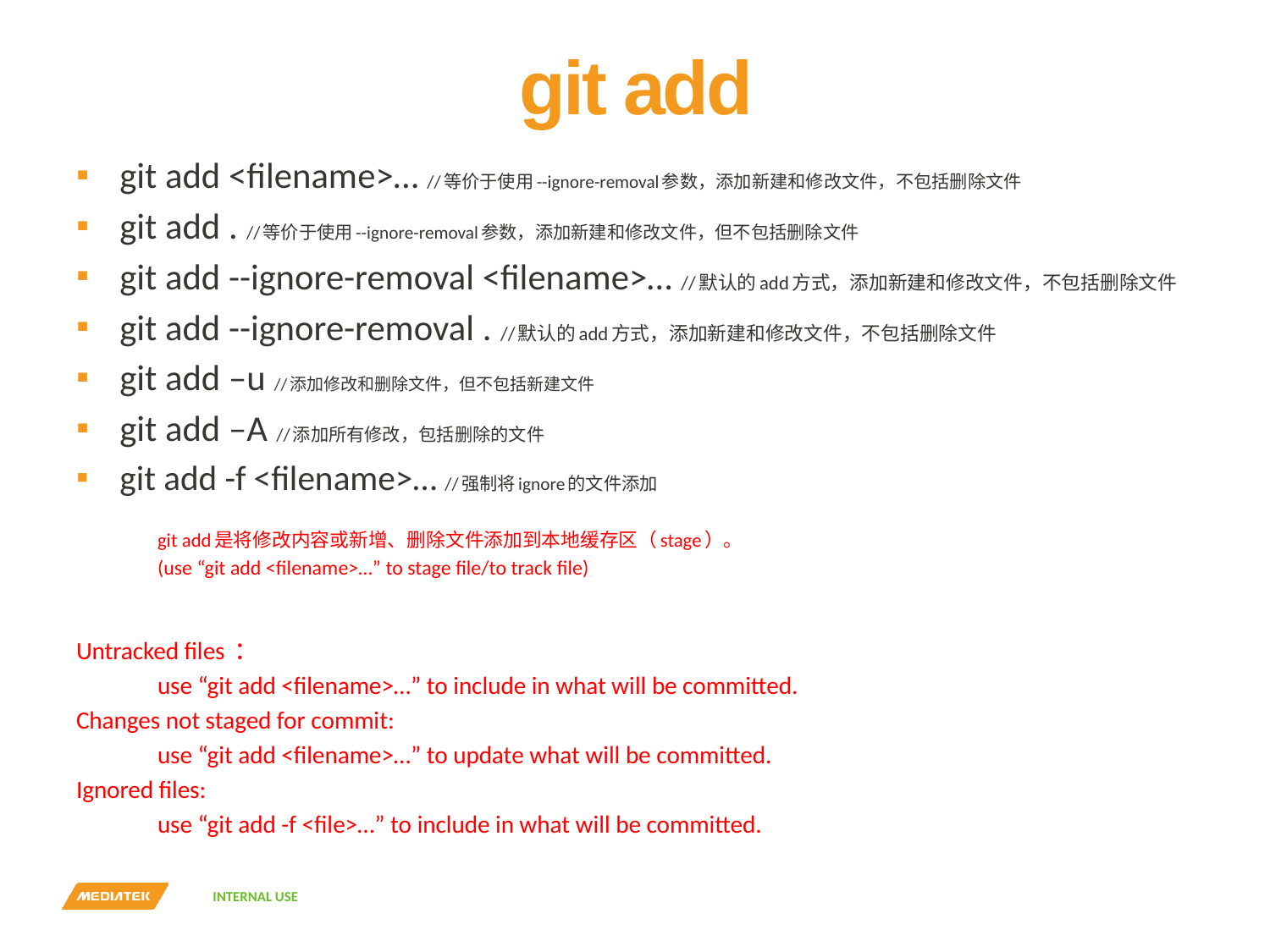

# git add
git add <filename>… //等价于使用--ignore-removal参数，添加新建和修改文件，不包括删除文件
git add . //等价于使用--ignore-removal参数，添加新建和修改文件，但不包括删除文件
git add --ignore-removal <filename>… //默认的add方式，添加新建和修改文件，不包括删除文件
git add --ignore-removal . //默认的add方式，添加新建和修改文件，不包括删除文件
git add –u //添加修改和删除文件，但不包括新建文件
git add –A //添加所有修改，包括删除的文件
git add -f <filename>… //强制将ignore的文件添加

	git add是将修改内容或新增、删除文件添加到本地缓存区（stage）。
	(use “git add <filename>…” to stage file/to track file)

Untracked files ：
	use “git add <filename>…” to include in what will be committed.
Changes not staged for commit:
	use “git add <filename>…” to update what will be committed.
Ignored files:
	use “git add -f <file>…” to include in what will be committed.